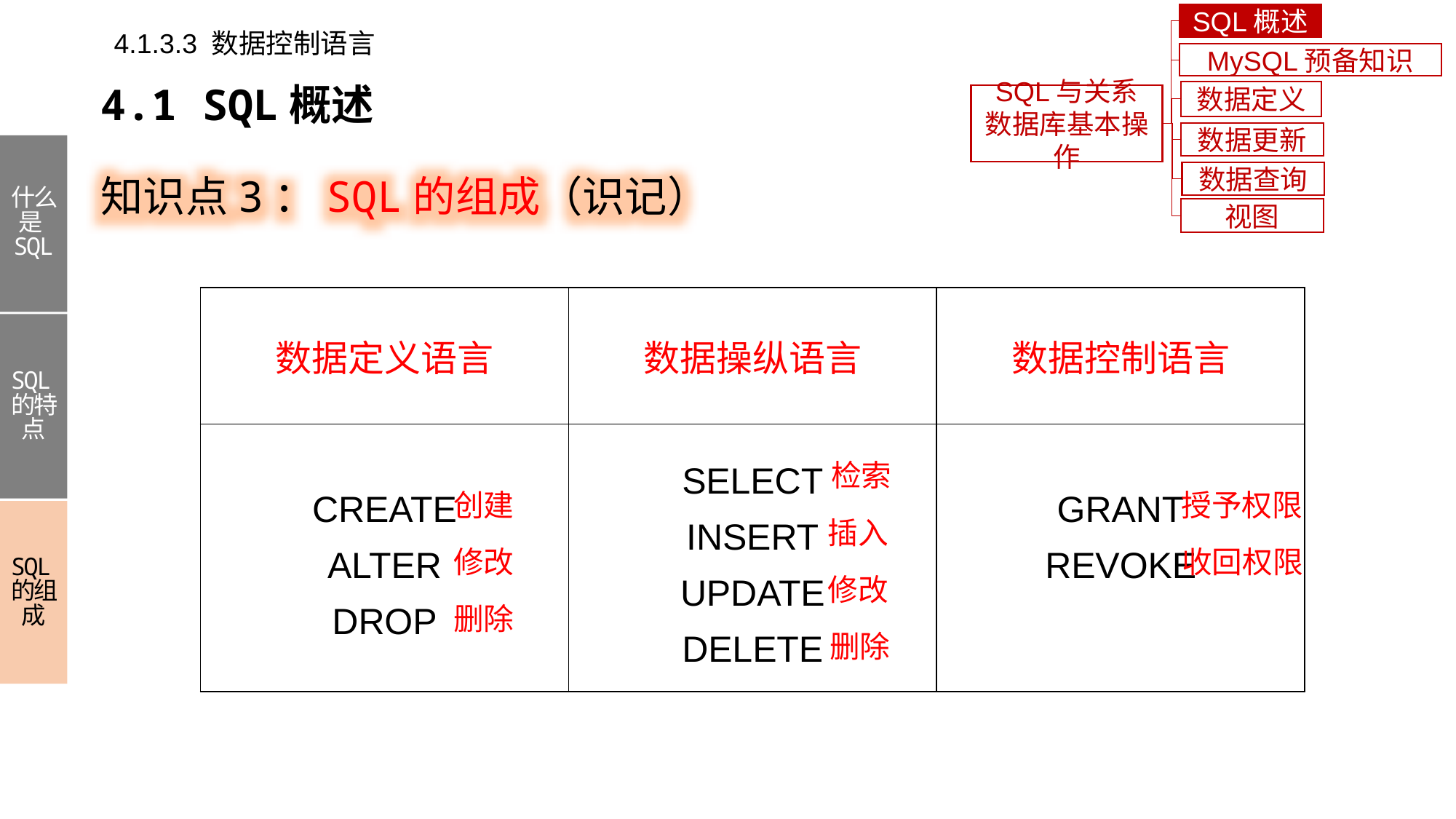

SQL概述
4.1.3.3 数据控制语言
MySQL预备知识
4.1 SQL概述
数据定义
SQL与关系数据库基本操作
数据更新
知识点3：SQL的组成（识记）
什么是SQL
SQL的特点
SQL的组成
数据查询
视图
| 数据定义语言 | 数据操纵语言 | 数据控制语言 |
| --- | --- | --- |
| CREATE ALTER DROP | SELECT INSERT UPDATE DELETE | GRANT REVOKE |
检索
创建
授予权限
插入
修改
收回权限
修改
删除
删除